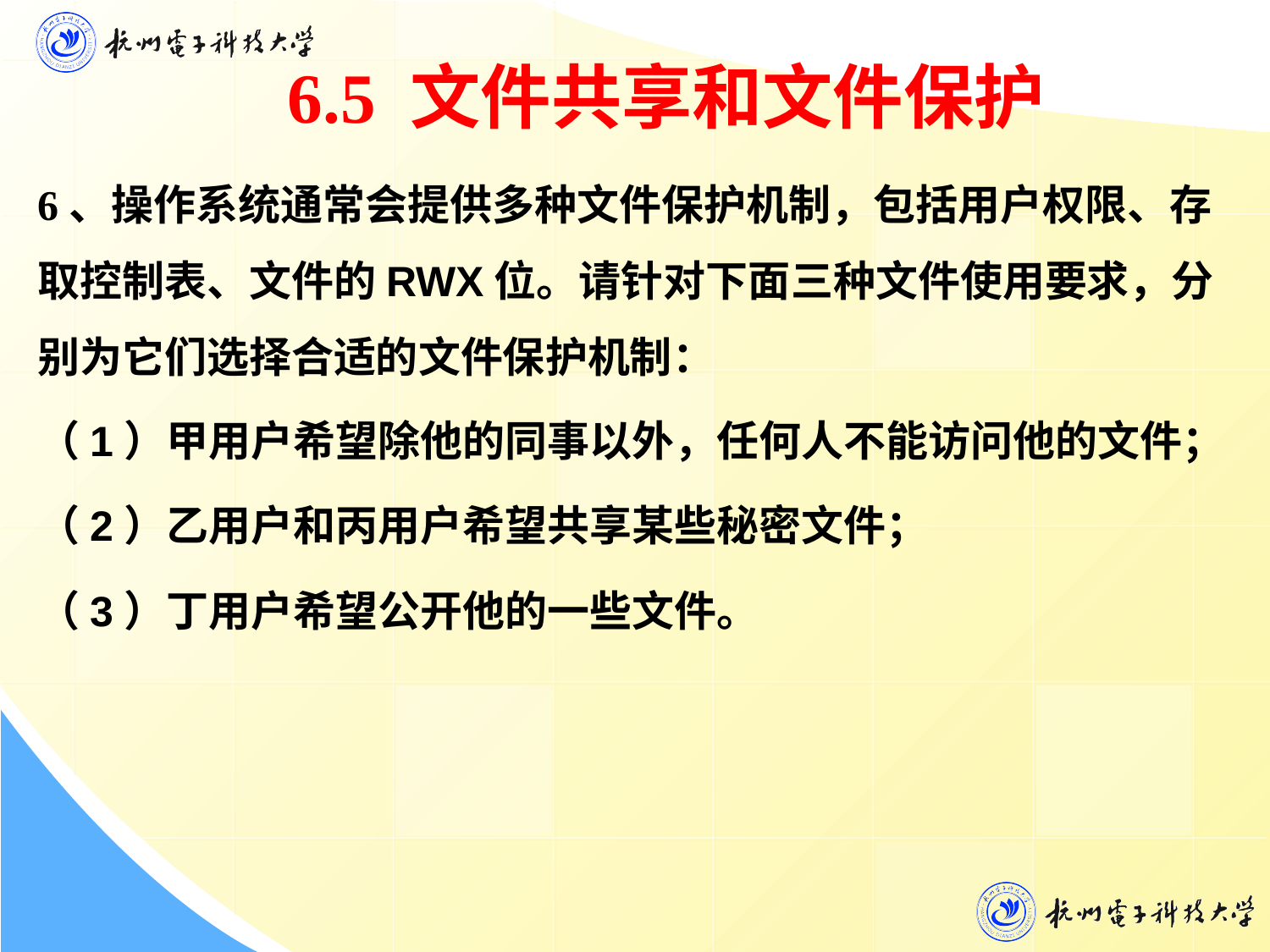

6.5 文件共享和文件保护
6、操作系统通常会提供多种文件保护机制，包括用户权限、存取控制表、文件的RWX位。请针对下面三种文件使用要求，分别为它们选择合适的文件保护机制：
（1）甲用户希望除他的同事以外，任何人不能访问他的文件；
（2）乙用户和丙用户希望共享某些秘密文件；
（3）丁用户希望公开他的一些文件。